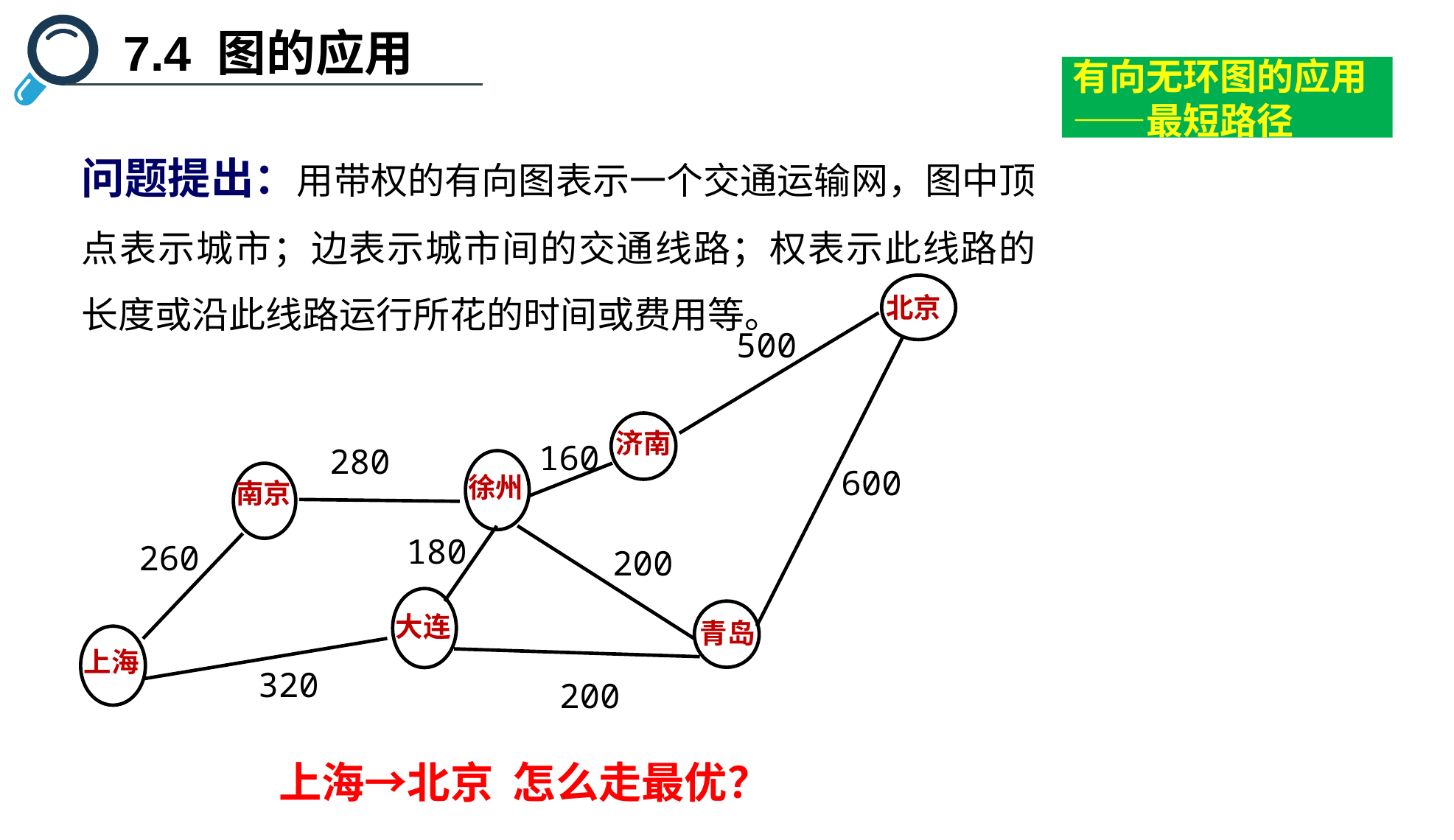

7.4 图的应用
有向无环图的应用——最短路径
问题提出：用带权的有向图表示一个交通运输网，图中顶点表示城市；边表示城市间的交通线路；权表示此线路的长度或沿此线路运行所花的时间或费用等。

500

160
280

600

180
260

200

320
200
北京
济南
徐州
南京
大连
青岛
上海
上海→北京  怎么走最优？